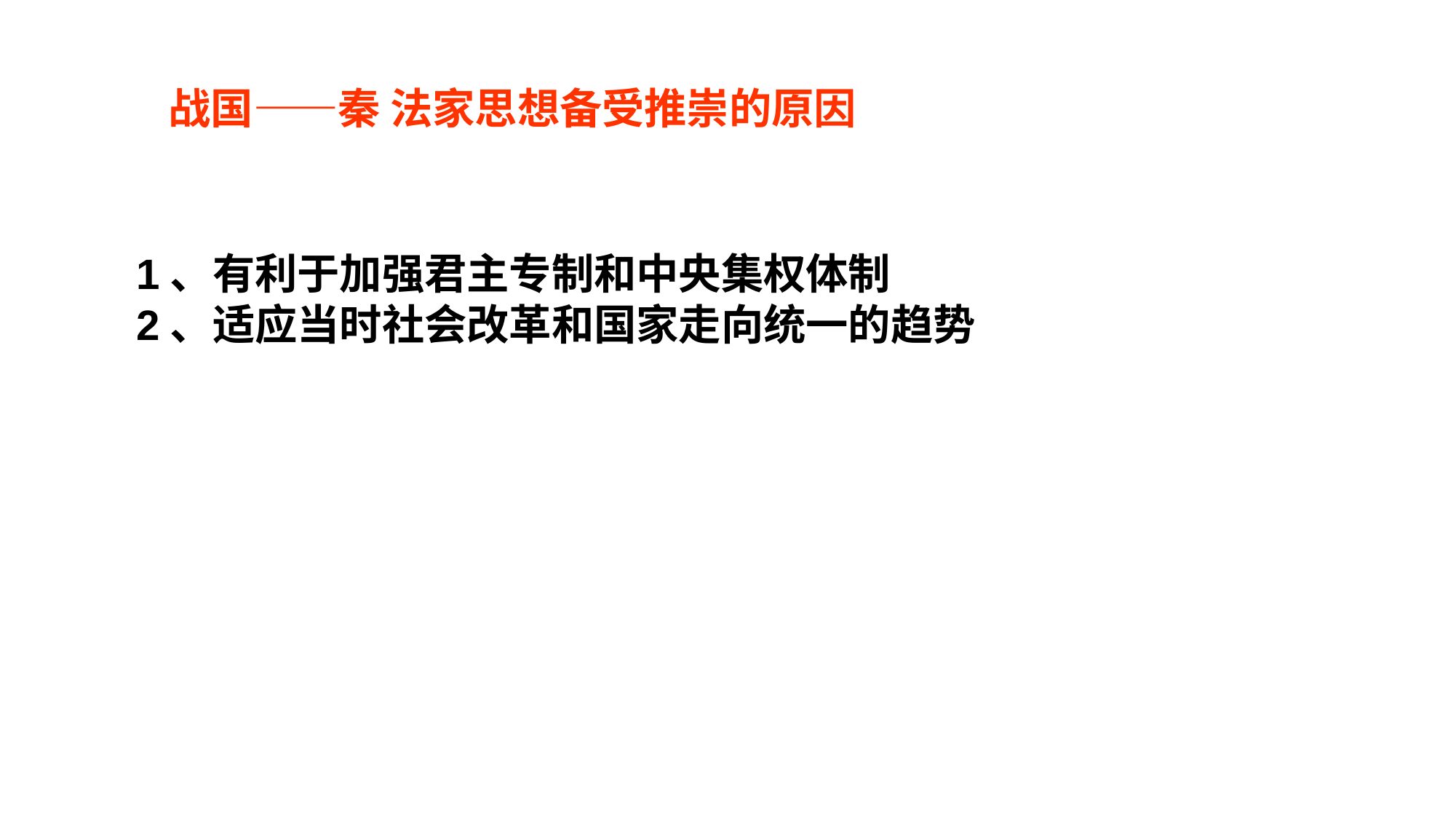

战国——秦 法家思想备受推崇的原因
1、有利于加强君主专制和中央集权体制
2、适应当时社会改革和国家走向统一的趋势